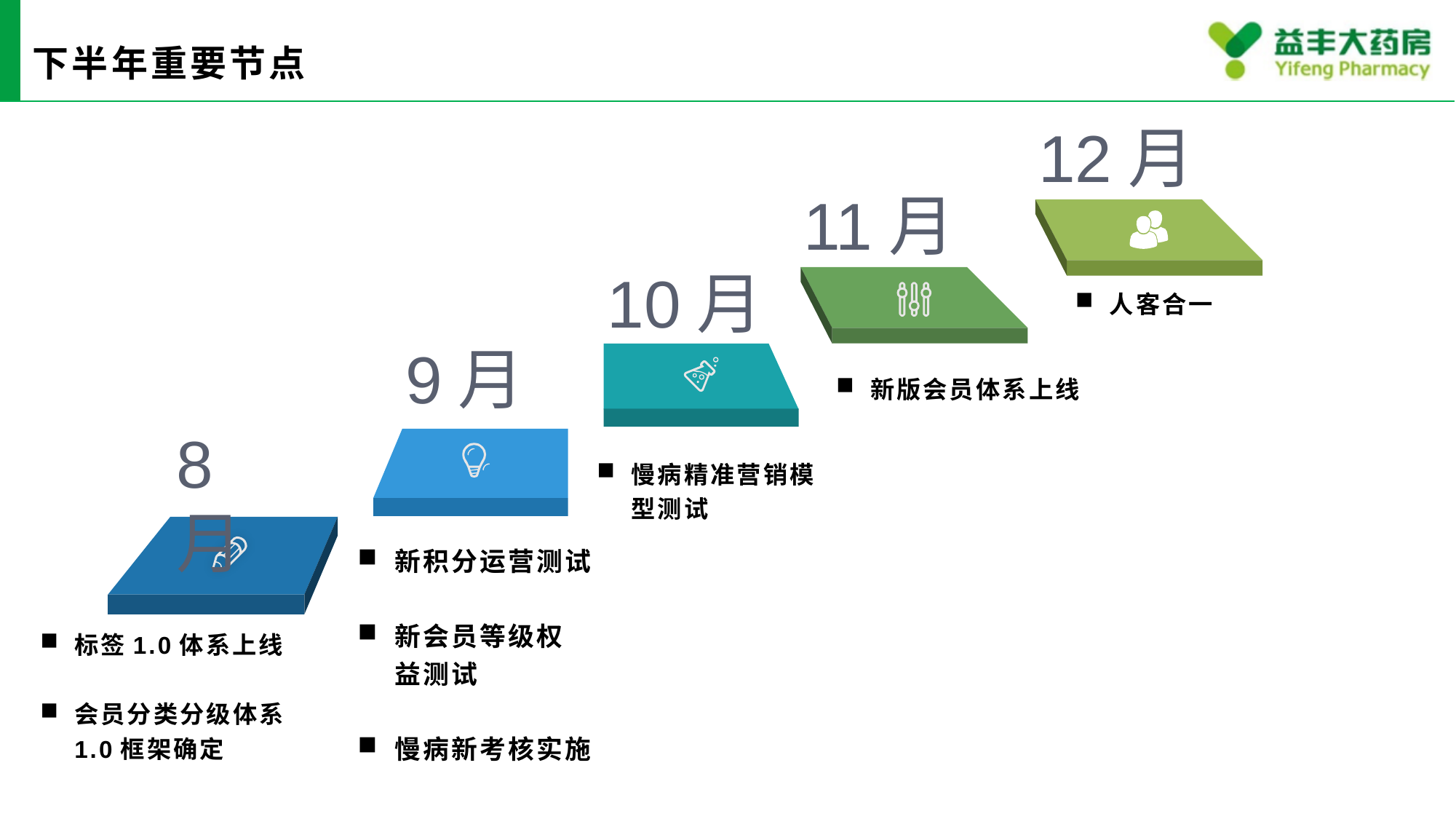

# 下半年重要节点
12月
11月

10月

人客合一

9月

新版会员体系上线

8月

慢病精准营销模型测试

新积分运营测试

新会员等级权益测试

慢病新考核实施

标签1.0体系上线

会员分类分级体系1.0框架确定